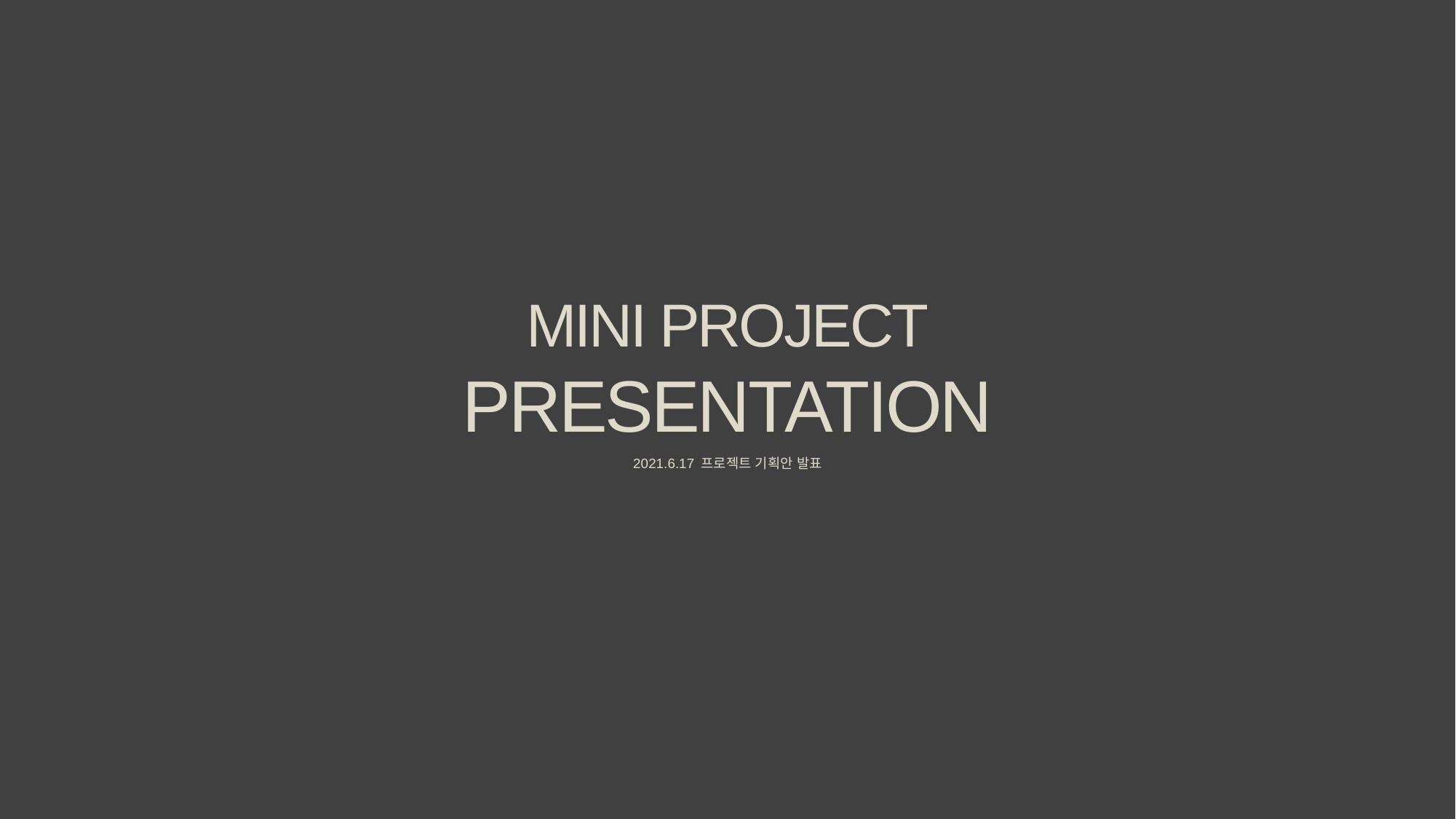

MINI PROJECT
PRESENTATION
FIRST CHAPTER
2021.6.17 프로젝트 기획안 발표
SECOND CHAPTER
THIRD CHAPTER
FOURTH CHAPTER
2